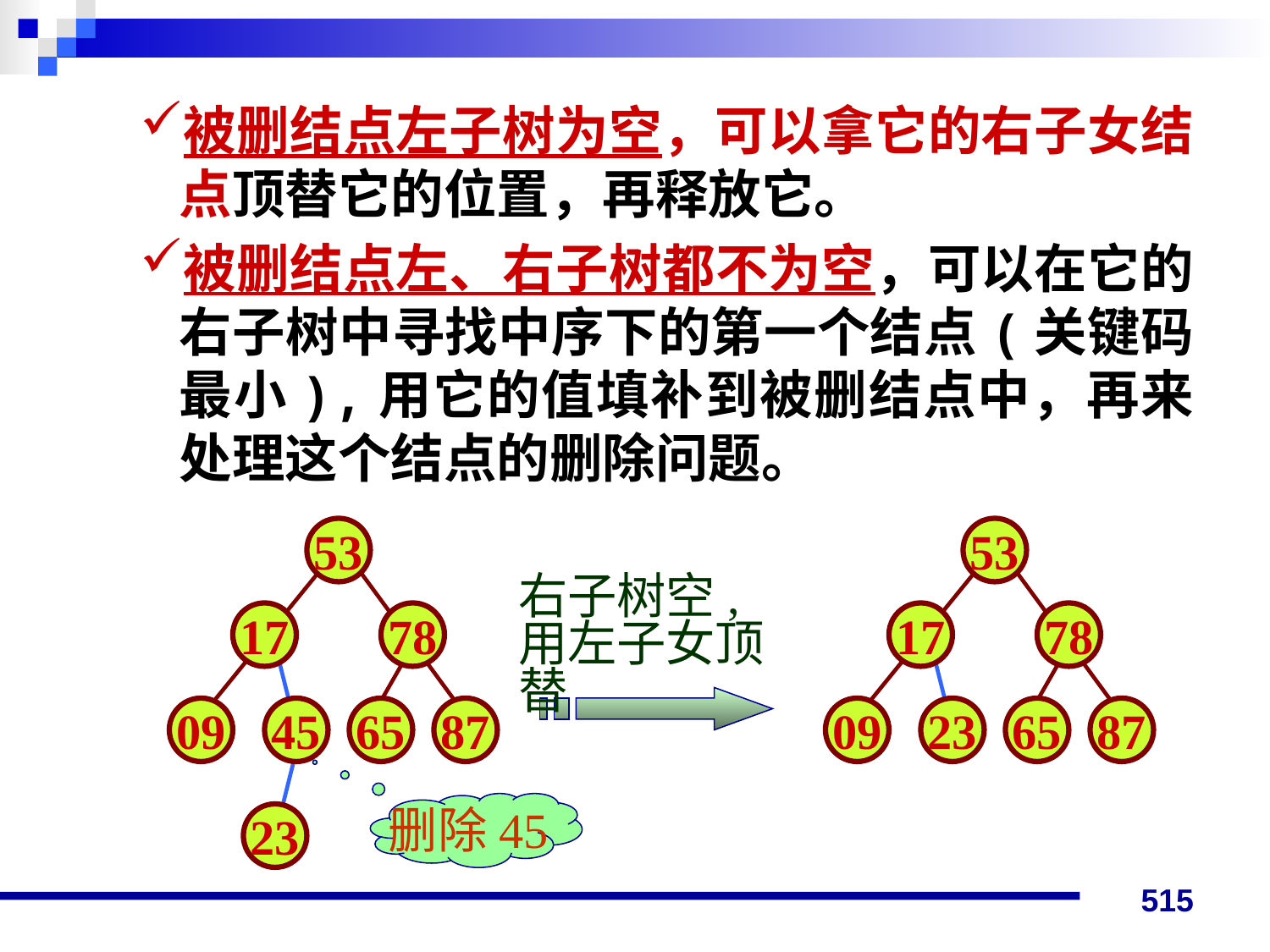

被删结点左子树为空，可以拿它的右子女结点顶替它的位置，再释放它。
被删结点左、右子树都不为空，可以在它的右子树中寻找中序下的第一个结点(关键码最小),用它的值填补到被删结点中，再来处理这个结点的删除问题。
53
53

右子树空, 用左子女顶替

17
78
17
78

09
45
65
87
09
23
65
87

删除45
23
515